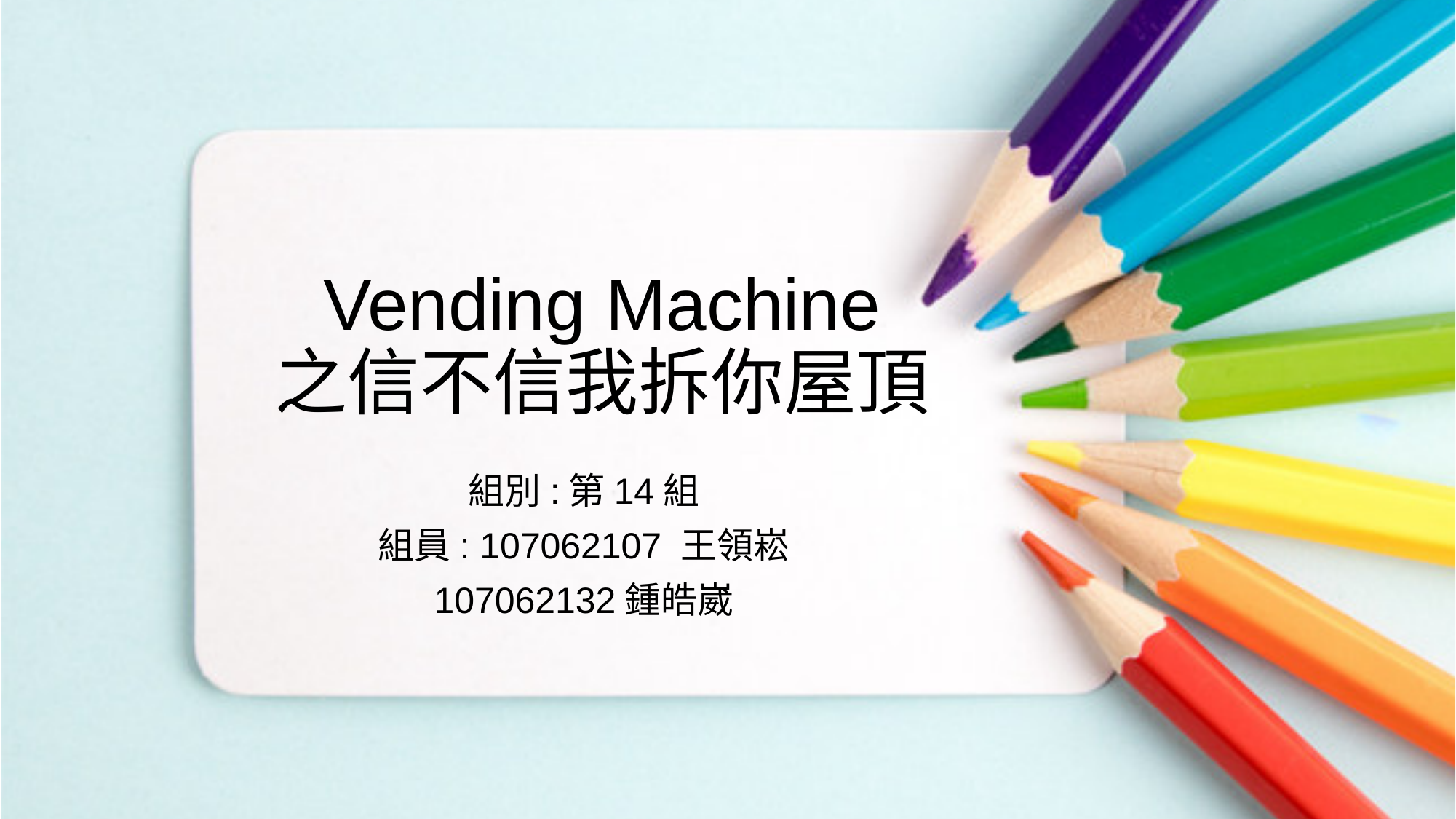

# Vending Machine 之信不信我拆你屋頂
組別:第14組
組員: 107062107 王領崧
107062132鍾皓崴